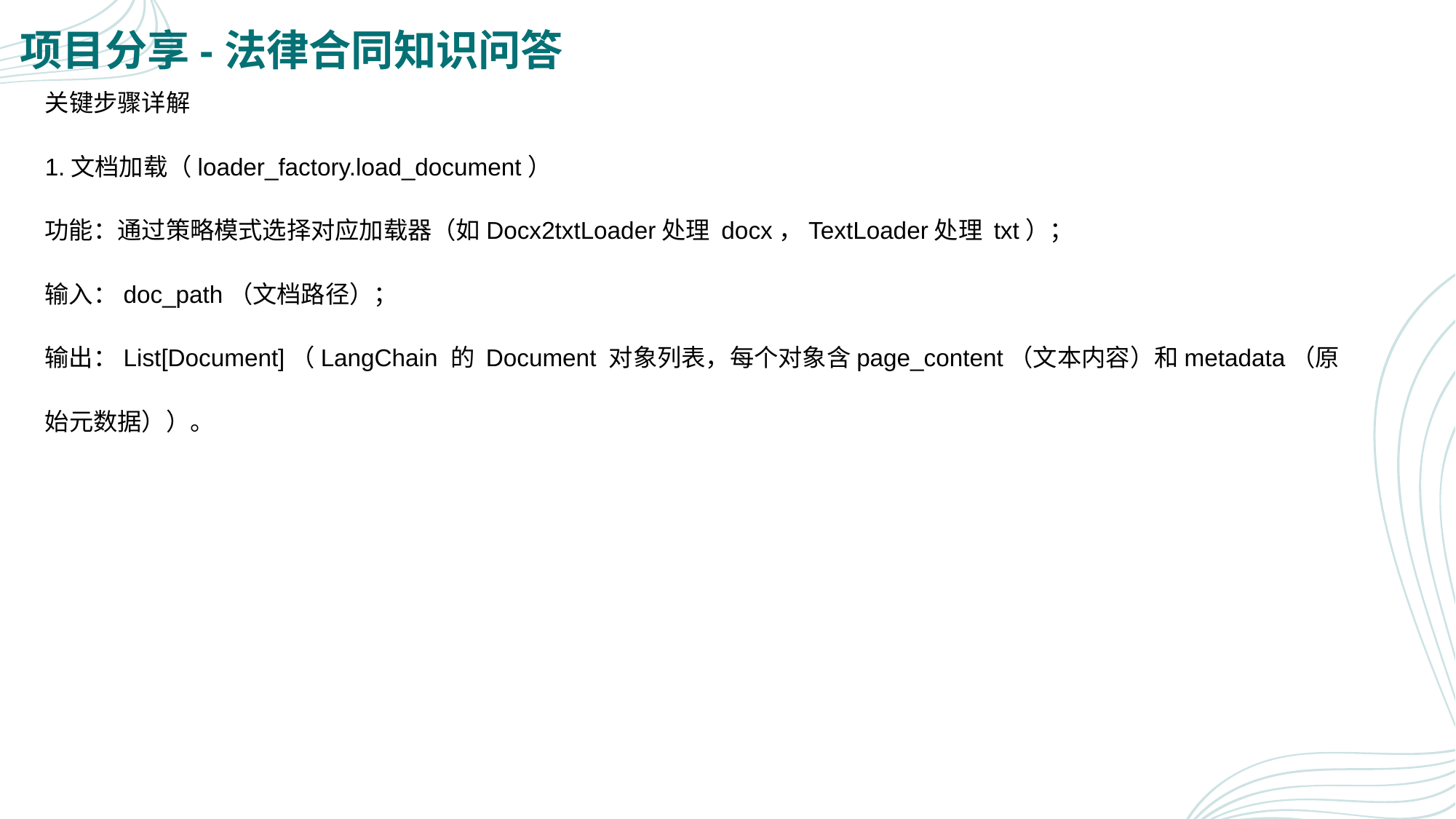

# 项目分享-法律合同知识问答
关键步骤详解
1.文档加载（loader_factory.load_document）
功能：通过策略模式选择对应加载器（如Docx2txtLoader处理 docx，TextLoader处理 txt）；
输入：doc_path（文档路径）；
输出：List[Document]（LangChain 的 Document 对象列表，每个对象含page_content（文本内容）和metadata（原
始元数据））。